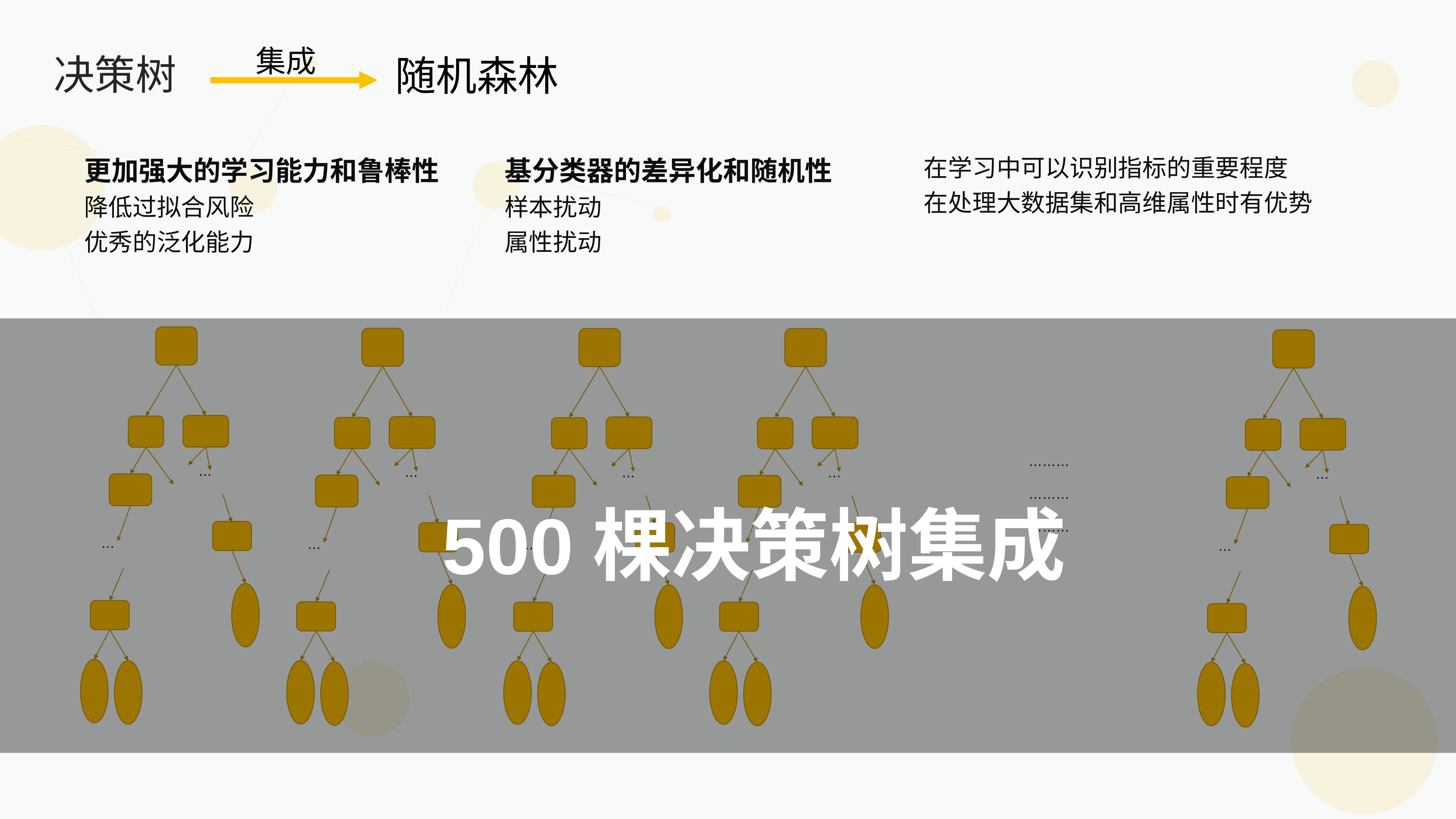

集成
决策树
随机森林

更加强大的学习能力和鲁棒性
降低过拟合风险
优秀的泛化能力
基分类器的差异化和随机性
样本扰动
属性扰动
在学习中可以识别指标的重要程度
在处理大数据集和高维属性时有优势

…

…

…

…

…

…

…

…

…

…

………

………

………
500棵决策树集成